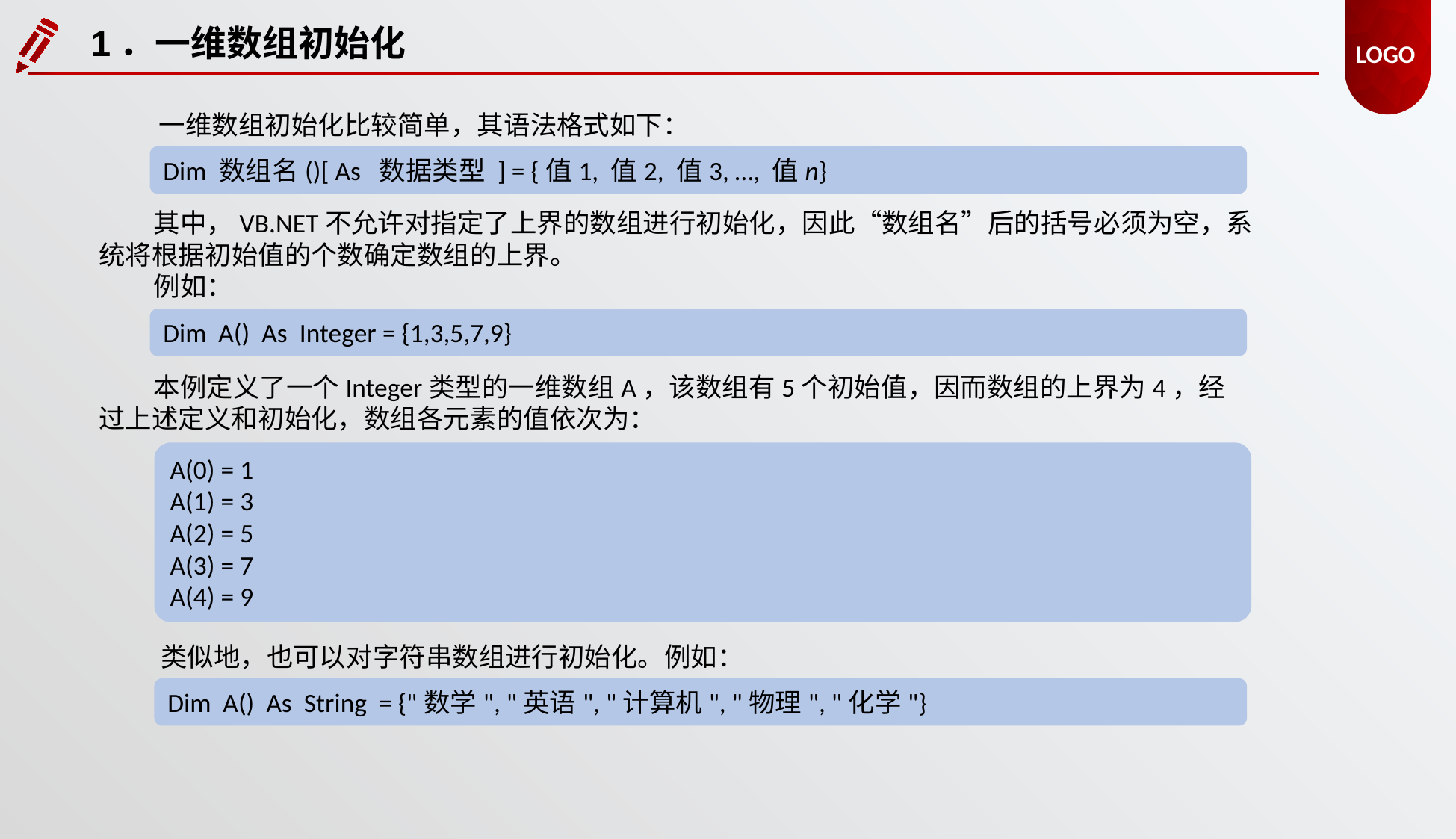

1．一维数组初始化
一维数组初始化比较简单，其语法格式如下：
Dim 数组名()[ As  数据类型 ] = {值1, 值2, 值3, …, 值n}
其中，VB.NET不允许对指定了上界的数组进行初始化，因此“数组名”后的括号必须为空，系统将根据初始值的个数确定数组的上界。
例如：
Dim  A()  As  Integer = {1,3,5,7,9}
本例定义了一个Integer类型的一维数组A，该数组有5个初始值，因而数组的上界为4，经过上述定义和初始化，数组各元素的值依次为：
A(0) = 1
A(1) = 3
A(2) = 5
A(3) = 7
A(4) = 9
类似地，也可以对字符串数组进行初始化。例如：
Dim  A()  As  String  = {"数学", "英语", "计算机", "物理", "化学"}